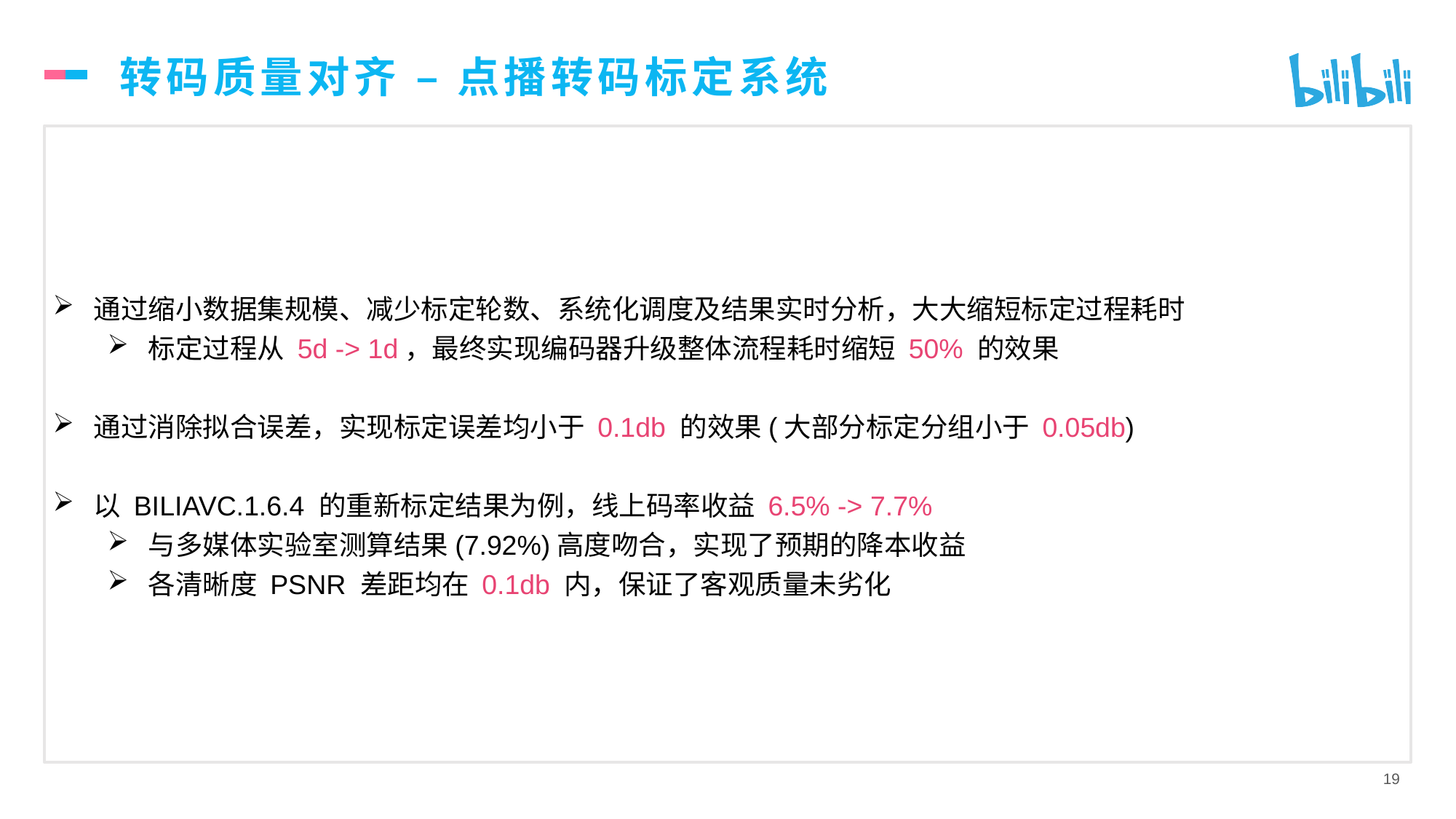

# 转码质量对齐 – 点播转码标定系统
通过缩小数据集规模、减少标定轮数、系统化调度及结果实时分析，大大缩短标定过程耗时
标定过程从 5d -> 1d，最终实现编码器升级整体流程耗时缩短 50% 的效果

通过消除拟合误差，实现标定误差均小于 0.1db 的效果(大部分标定分组小于 0.05db)

以 BILIAVC.1.6.4 的重新标定结果为例，线上码率收益 6.5% -> 7.7%
与多媒体实验室测算结果(7.92%)高度吻合，实现了预期的降本收益
各清晰度 PSNR 差距均在 0.1db 内，保证了客观质量未劣化